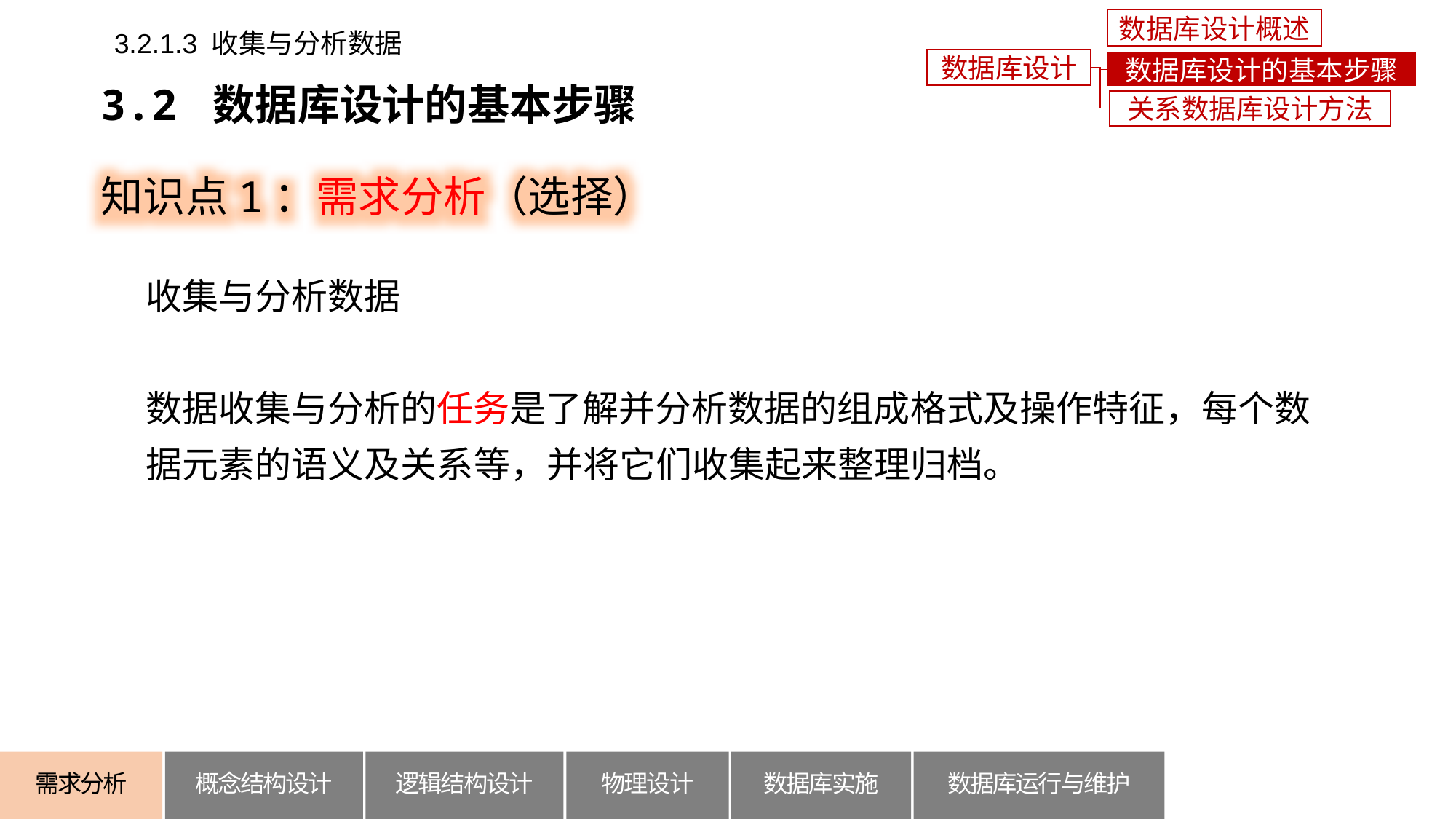

数据库设计概述
3.2.1.3 收集与分析数据
数据库设计
数据库设计的基本步骤
3.2 数据库设计的基本步骤
关系数据库设计方法
知识点1：需求分析（选择）
收集与分析数据

数据收集与分析的任务是了解并分析数据的组成格式及操作特征，每个数据元素的语义及关系等，并将它们收集起来整理归档。

概念结构设计
逻辑结构设计
数据库运行与维护
需求分析
物理设计
数据库实施